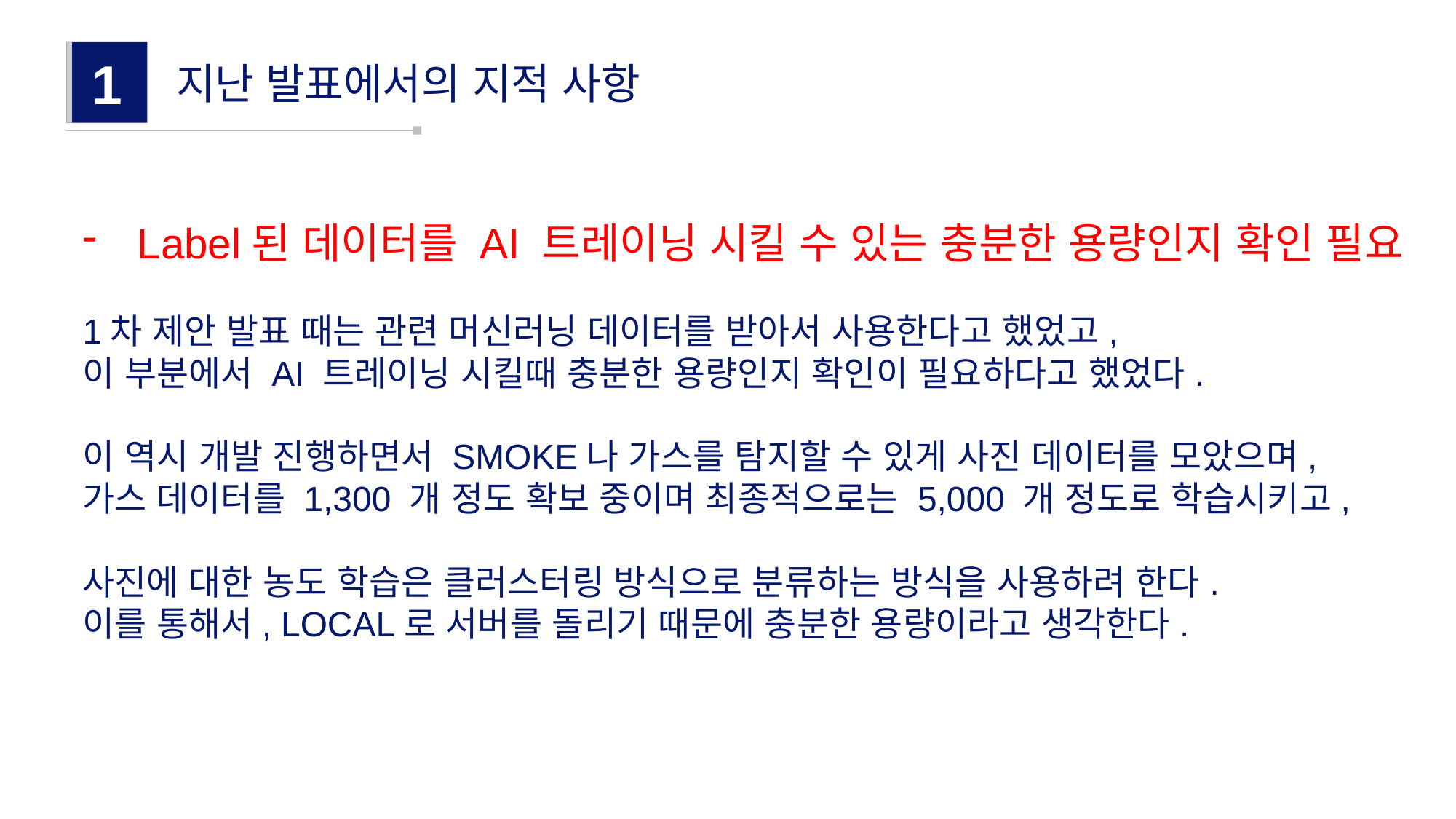

1

지난 발표에서의 지적 사항

Label된 데이터를 AI 트레이닝 시킬 수 있는 충분한 용량인지 확인 필요

1차 제안 발표 때는 관련 머신러닝 데이터를 받아서 사용한다고 했었고,
이 부분에서 AI 트레이닝 시킬때 충분한 용량인지 확인이 필요하다고 했었다.

이 역시 개발 진행하면서 SMOKE나 가스를 탐지할 수 있게 사진 데이터를 모았으며,
가스 데이터를 1,300 개 정도 확보 중이며 최종적으로는 5,000 개 정도로 학습시키고,

사진에 대한 농도 학습은 클러스터링 방식으로 분류하는 방식을 사용하려 한다.
이를 통해서, LOCAL로 서버를 돌리기 때문에 충분한 용량이라고 생각한다.